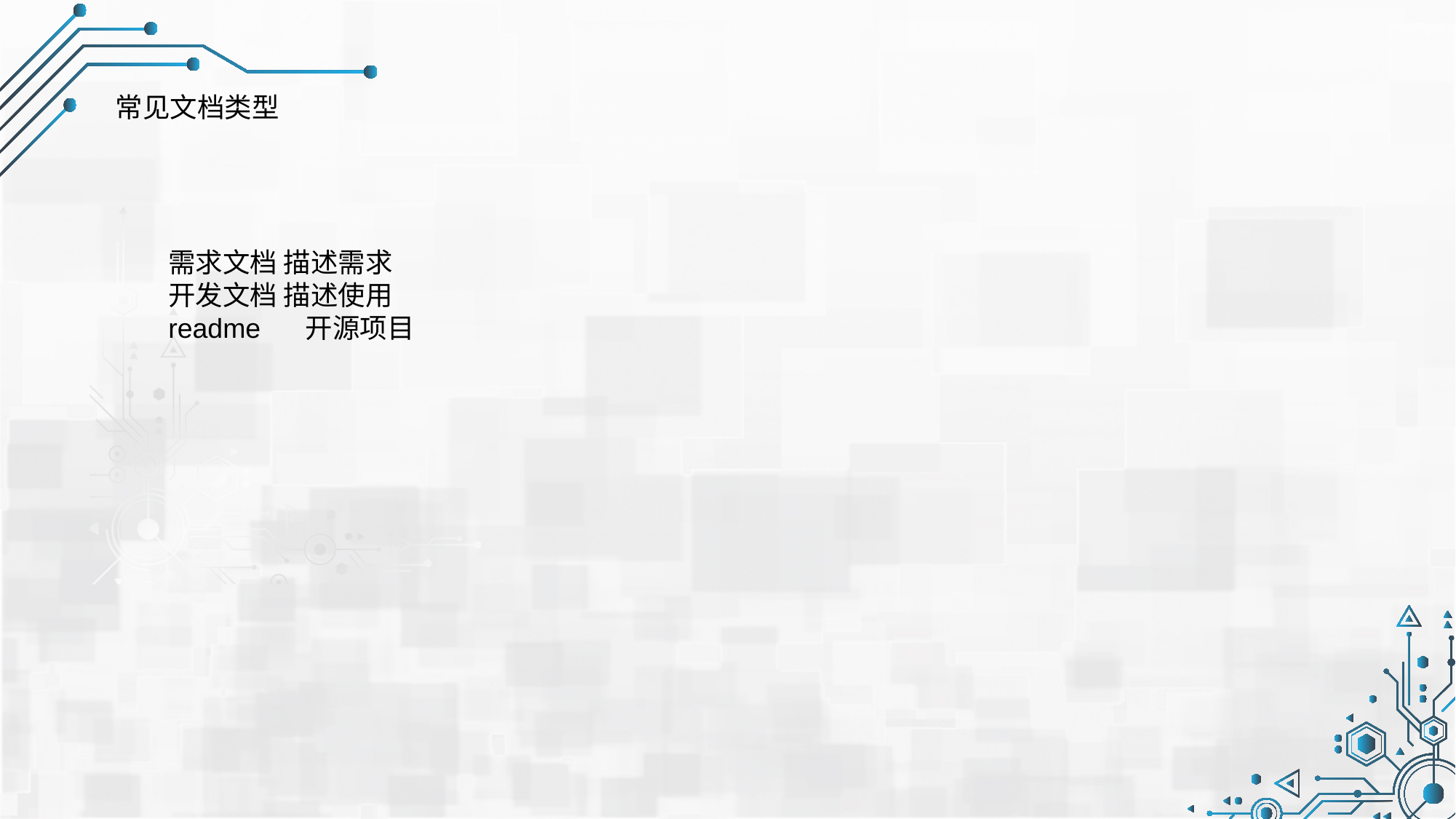

常见文档类型
需求文档 描述需求
开发文档 描述使用
readme     开源项目